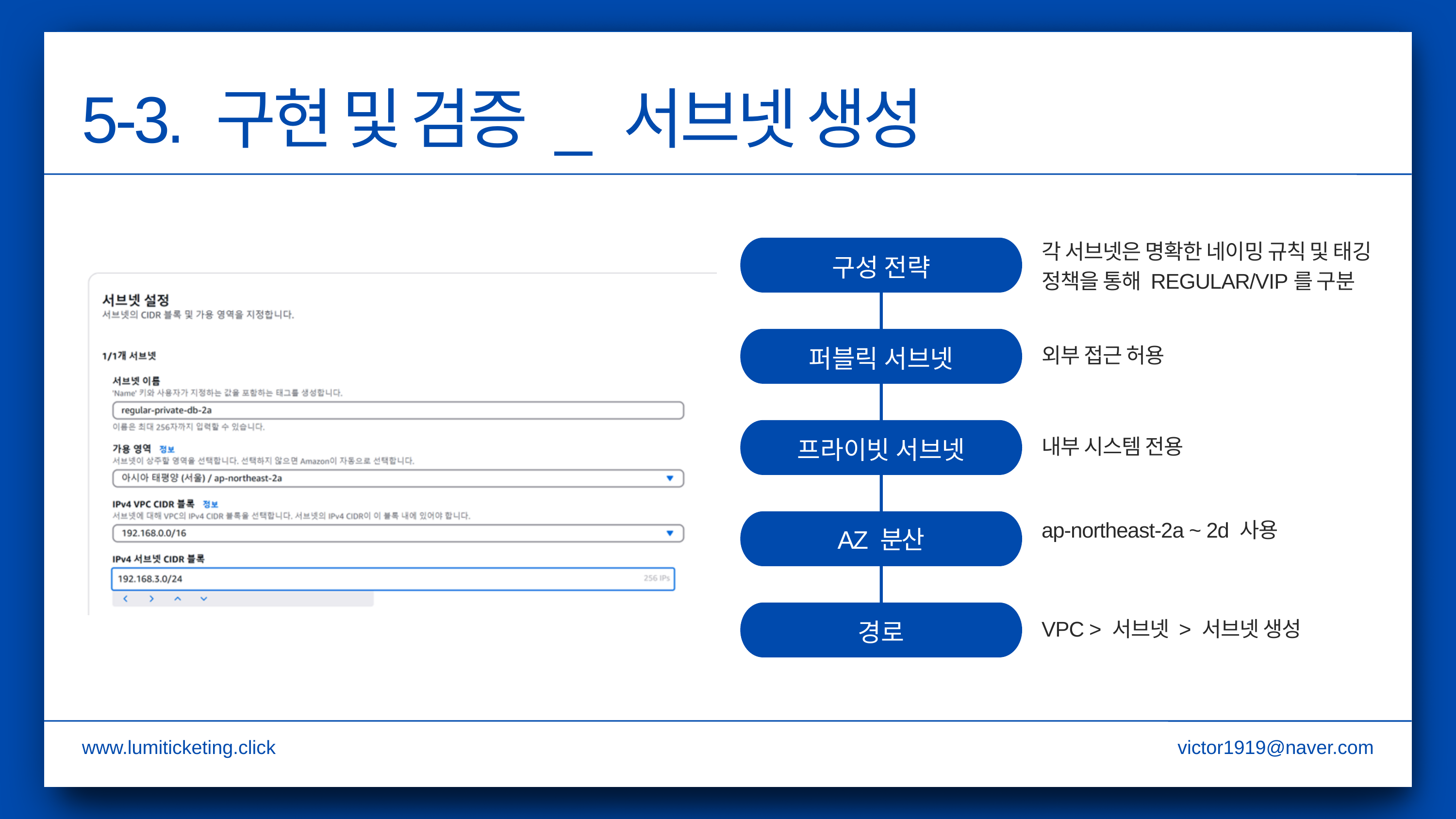

5-3. 구현 및 검증 _ 서브넷 생성

각 서브넷은 명확한 네이밍 규칙 및 태깅
정책을 통해 REGULAR/VIP를 구분

구성 전략

퍼블릭 서브넷
외부 접근 허용

프라이빗 서브넷
내부 시스템 전용

AZ 분산
ap-northeast-2a ~ 2d 사용

경로
VPC > 서브넷 > 서브넷 생성

www.lumiticketing.click
victor1919@naver.com